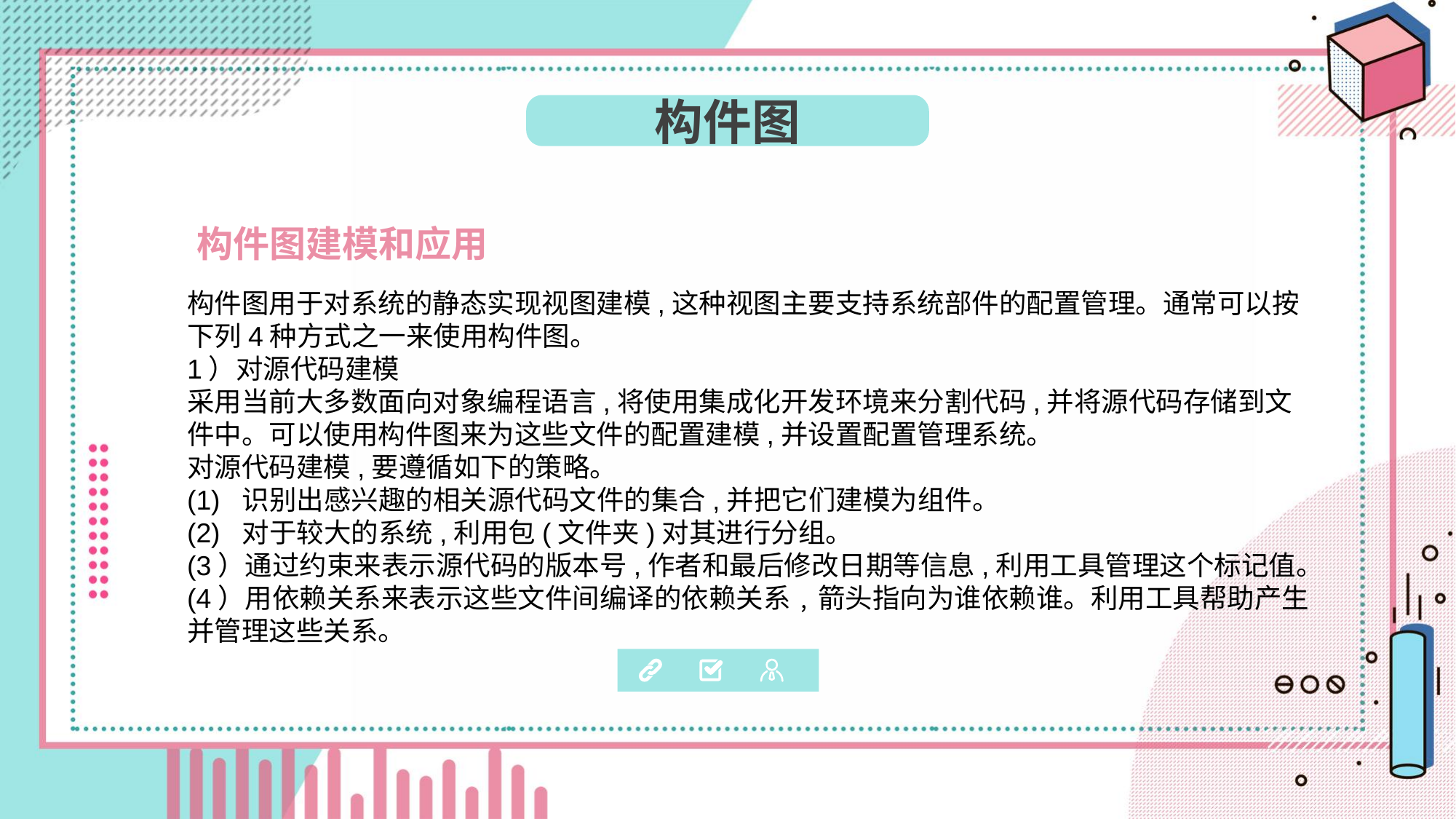

构件图
构件图建模和应用
构件图用于对系统的静态实现视图建模,这种视图主要支持系统部件的配置管理。通常可以按下列4种方式之一来使用构件图。
1）对源代码建模
采用当前大多数面向对象编程语言,将使用集成化开发环境来分割代码,并将源代码存储到文件中。可以使用构件图来为这些文件的配置建模,并设置配置管理系统。
对源代码建模,要遵循如下的策略。
(1)  识别出感兴趣的相关源代码文件的集合,并把它们建模为组件。
(2)  对于较大的系统,利用包(文件夹)对其进行分组。
(3）通过约束来表示源代码的版本号,作者和最后修改日期等信息,利用工具管理这个标记值。
(4）用依赖关系来表示这些文件间编译的依赖关系﹐箭头指向为谁依赖谁。利用工具帮助产生并管理这些关系。